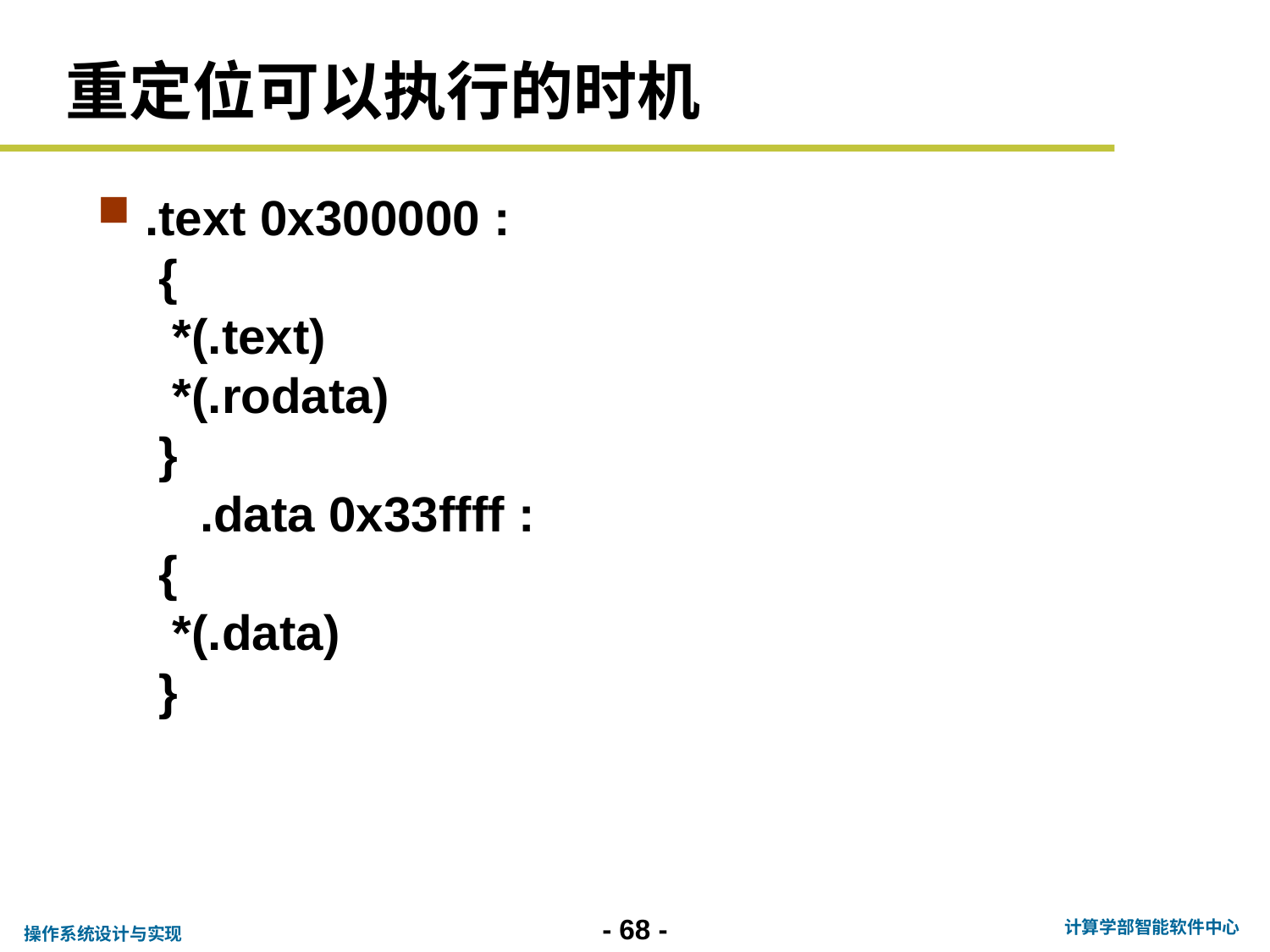

# 重定位可以执行的时机
.text 0x300000 :
 {
  *(.text)
  *(.rodata)
 }
    .data 0x33ffff : 
 {
  *(.data)
 }